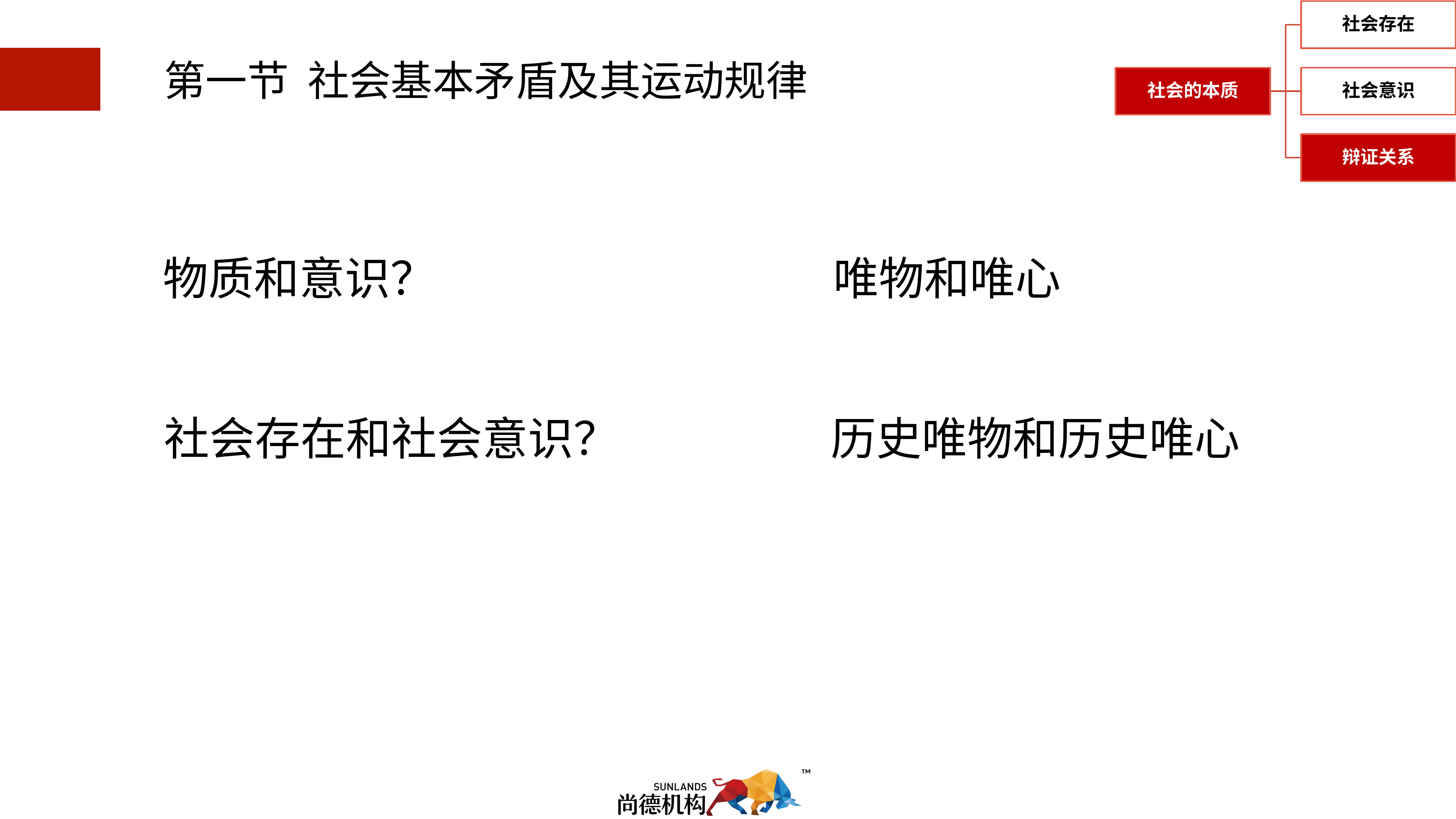

社会的本质
社会存在
社会意识
辩证关系
  第一节  社会基本矛盾及其运动规律
物质和意识？
唯物和唯心
社会存在和社会意识？
历史唯物和历史唯心